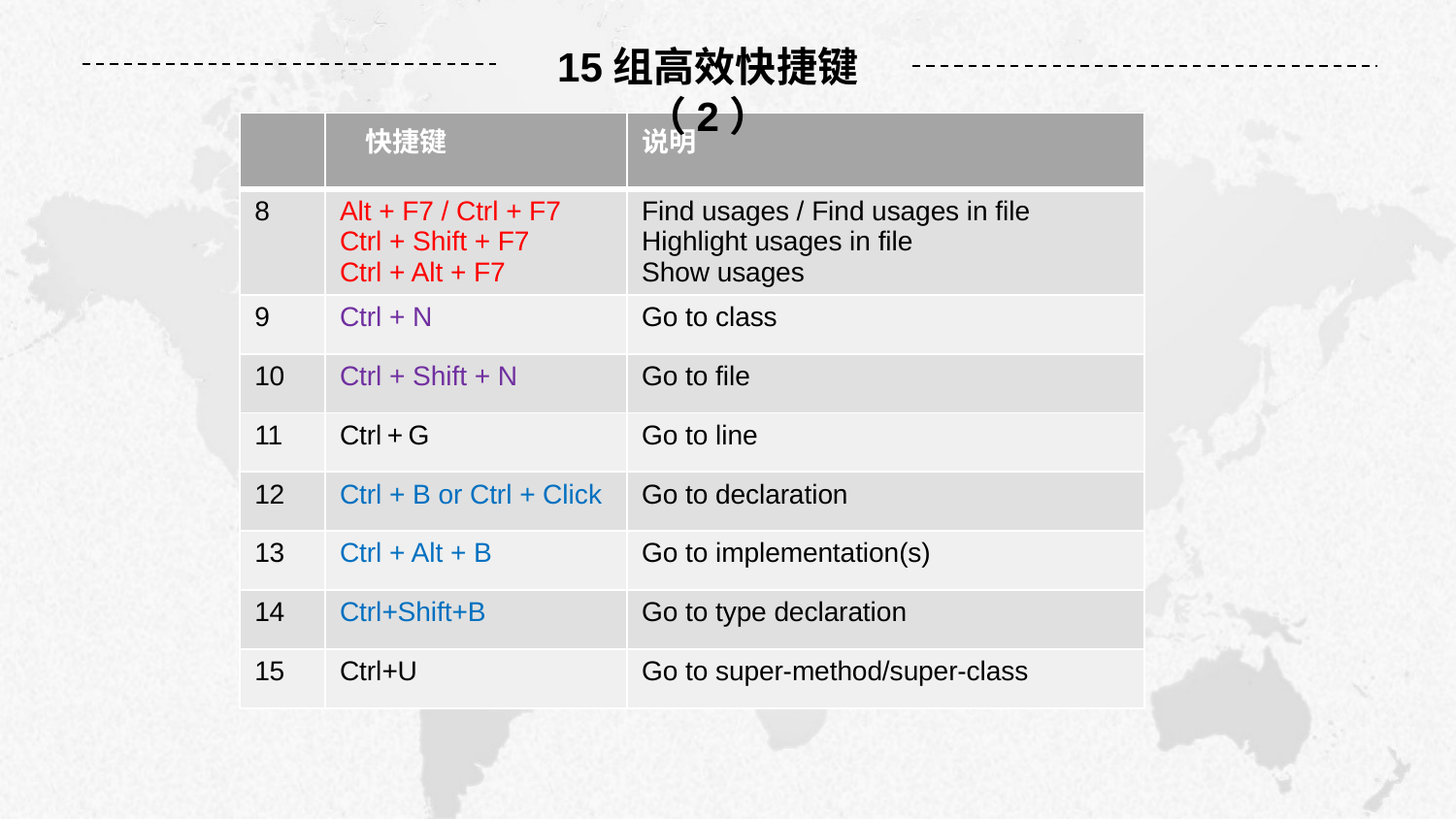

15组高效快捷键（2）
|  | 快捷键 | 说明 |
| --- | --- | --- |
| 8 | Alt + F7 / Ctrl + F7 Ctrl + Shift + F7 Ctrl + Alt + F7 | Find usages / Find usages in file Highlight usages in file Show usages |
| 9 | Ctrl + N | Go to class |
| 10 | Ctrl + Shift + N | Go to file |
| 11 | Ctrl + G | Go to line |
| 12 | Ctrl + B or Ctrl + Click | Go to declaration |
| 13 | Ctrl + Alt + B | Go to implementation(s) |
| 14 | Ctrl+Shift+B | Go to type declaration |
| 15 | Ctrl+U | Go to super-method/super-class |